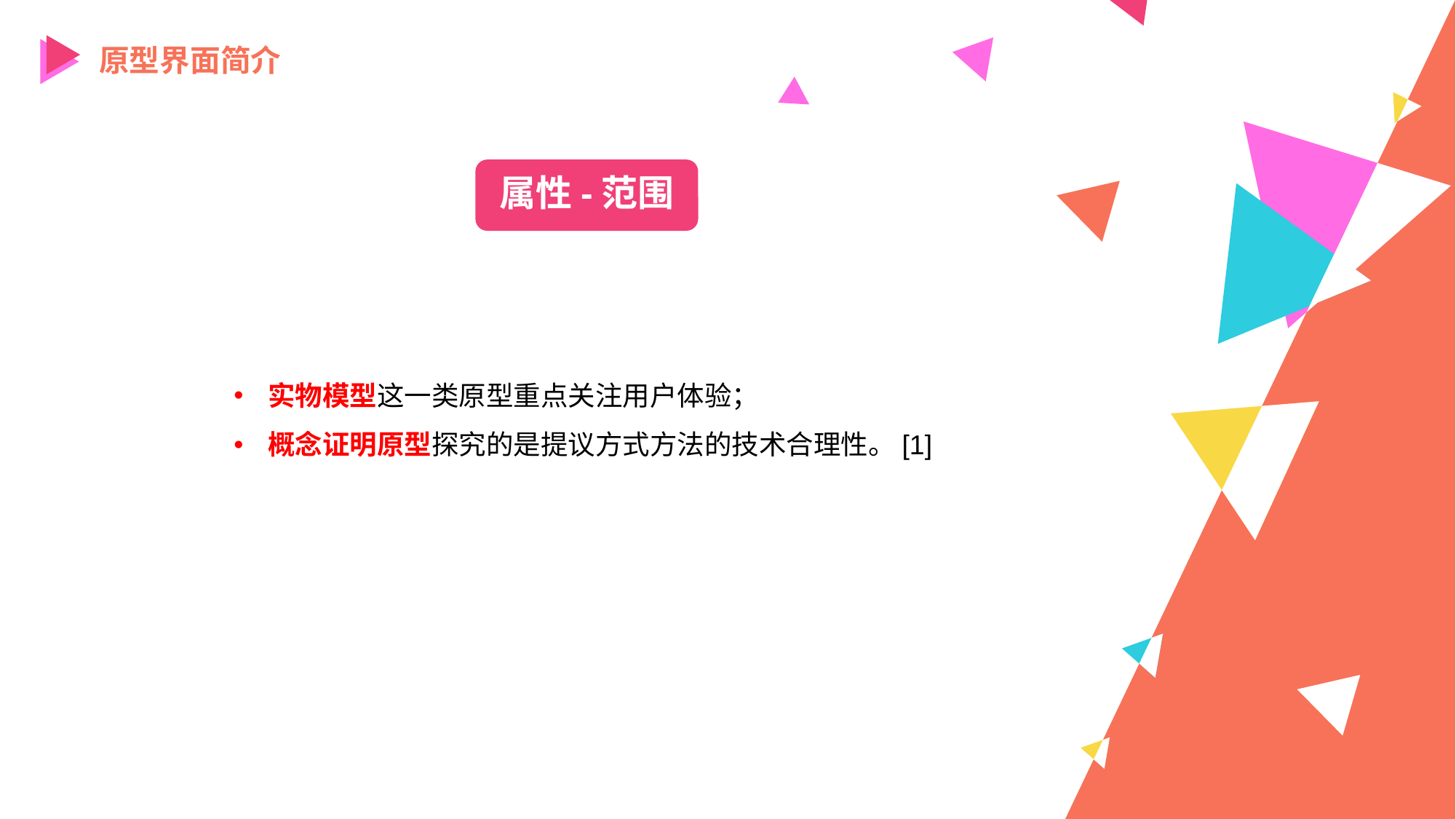

原型界面简介

属性-范围

实物模型这一类原型重点关注用户体验；
概念证明原型探究的是提议方式方法的技术合理性。[1]